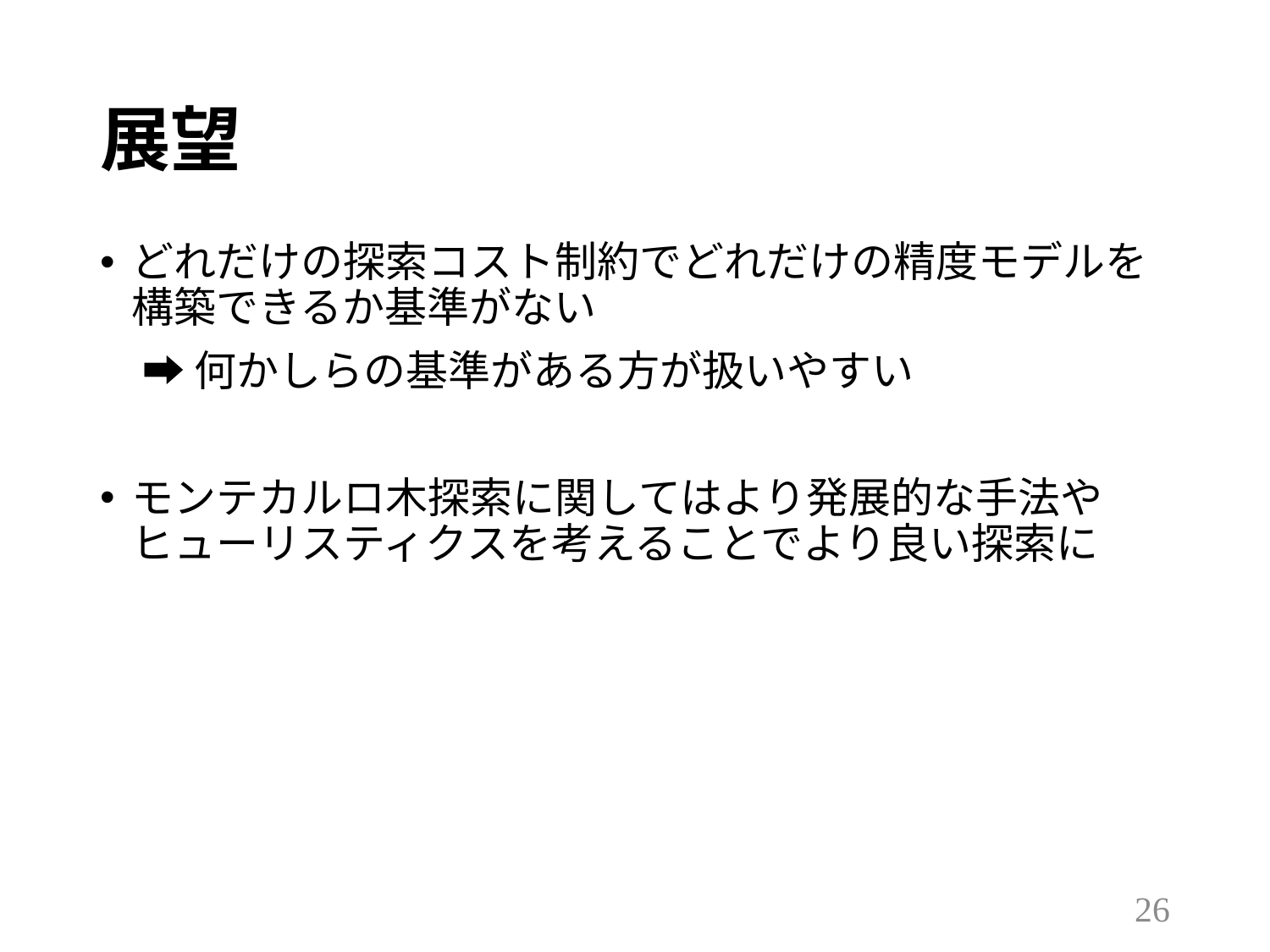

# 展望
どれだけの探索コスト制約でどれだけの精度モデルを構築できるか基準がない
　➡︎ 何かしらの基準がある方が扱いやすい

モンテカルロ木探索に関してはより発展的な手法やヒューリスティクスを考えることでより良い探索に
26